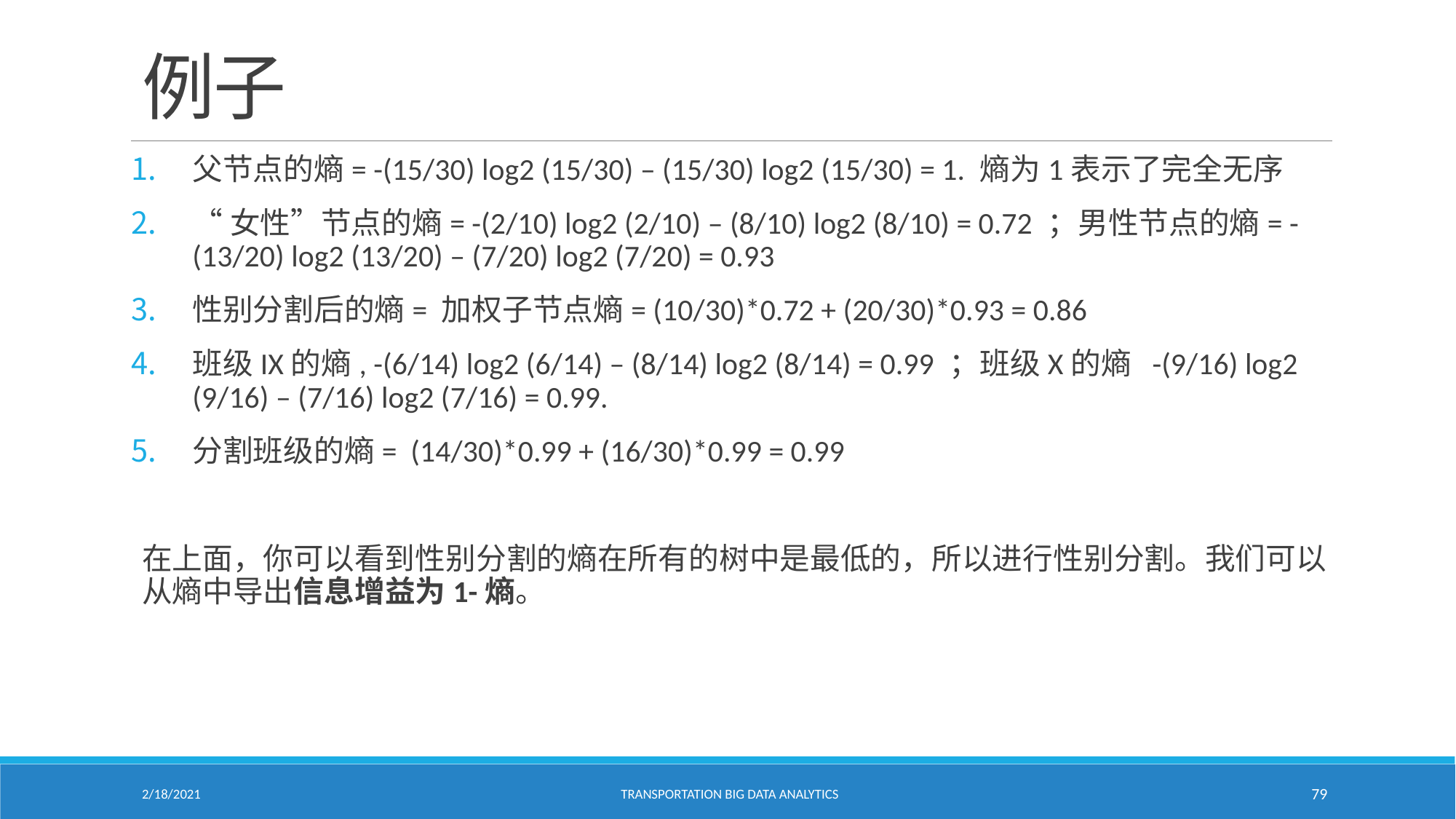

# 例子
父节点的熵= -(15/30) log2 (15/30) – (15/30) log2 (15/30) = 1. 熵为1表示了完全无序
“女性”节点的熵= -(2/10) log2 (2/10) – (8/10) log2 (8/10) = 0.72 ；男性节点的熵= -(13/20) log2 (13/20) – (7/20) log2 (7/20) = 0.93
性别分割后的熵= 加权子节点熵= (10/30)*0.72 + (20/30)*0.93 = 0.86
班级IX的熵, -(6/14) log2 (6/14) – (8/14) log2 (8/14) = 0.99 ；班级X的熵  -(9/16) log2 (9/16) – (7/16) log2 (7/16) = 0.99.
分割班级的熵=  (14/30)*0.99 + (16/30)*0.99 = 0.99

在上面，你可以看到性别分割的熵在所有的树中是最低的，所以进行性别分割。我们可以从熵中导出信息增益为1-熵。
2/18/2021
Transportation Big Data Analytics
79